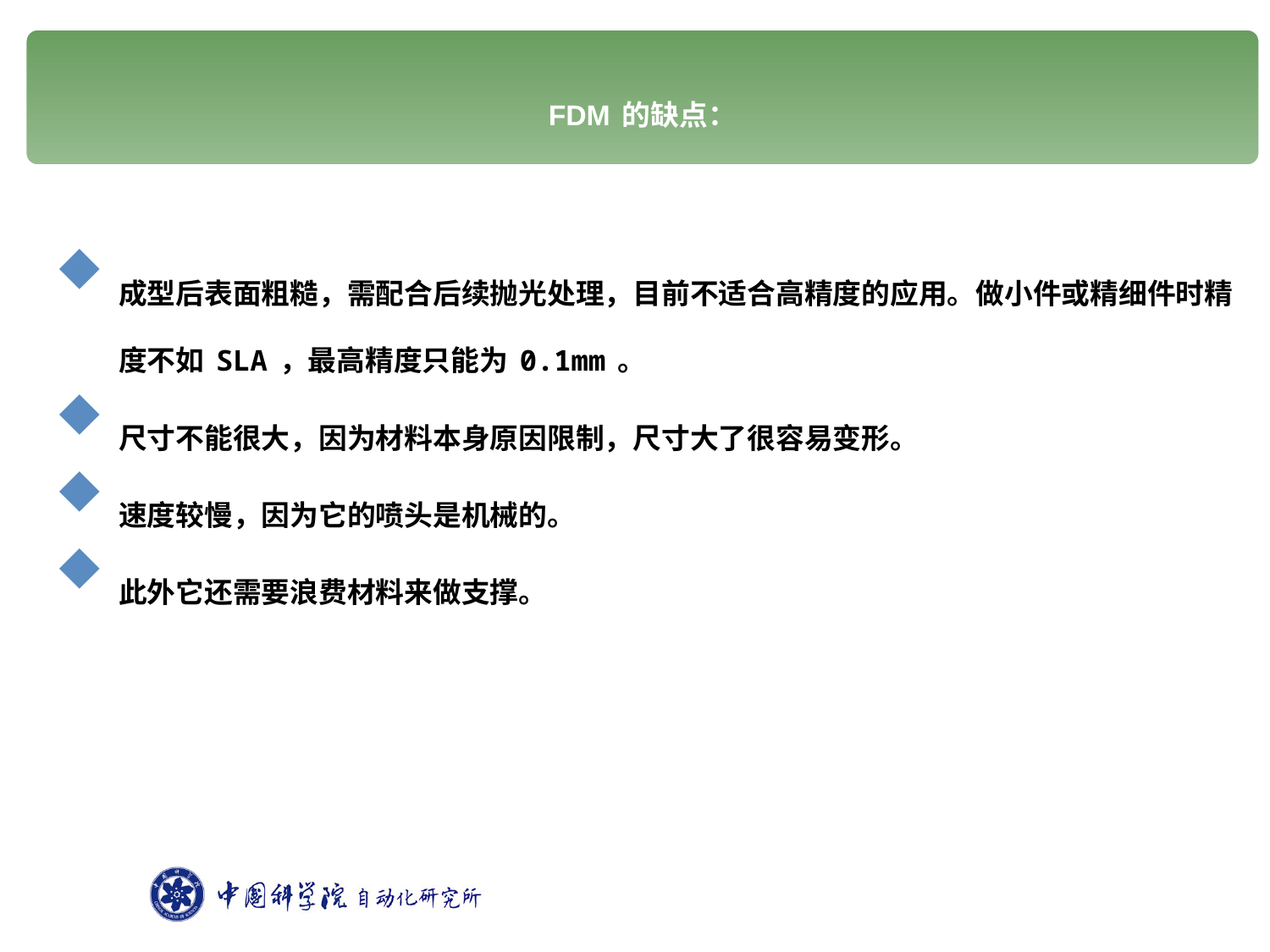

FDM的缺点：
成型后表面粗糙，需配合后续抛光处理，目前不适合高精度的应用。做小件或精细件时精度不如SLA，最高精度只能为0.1mm。
尺寸不能很大，因为材料本身原因限制，尺寸大了很容易变形。
速度较慢，因为它的喷头是机械的。
此外它还需要浪费材料来做支撑。